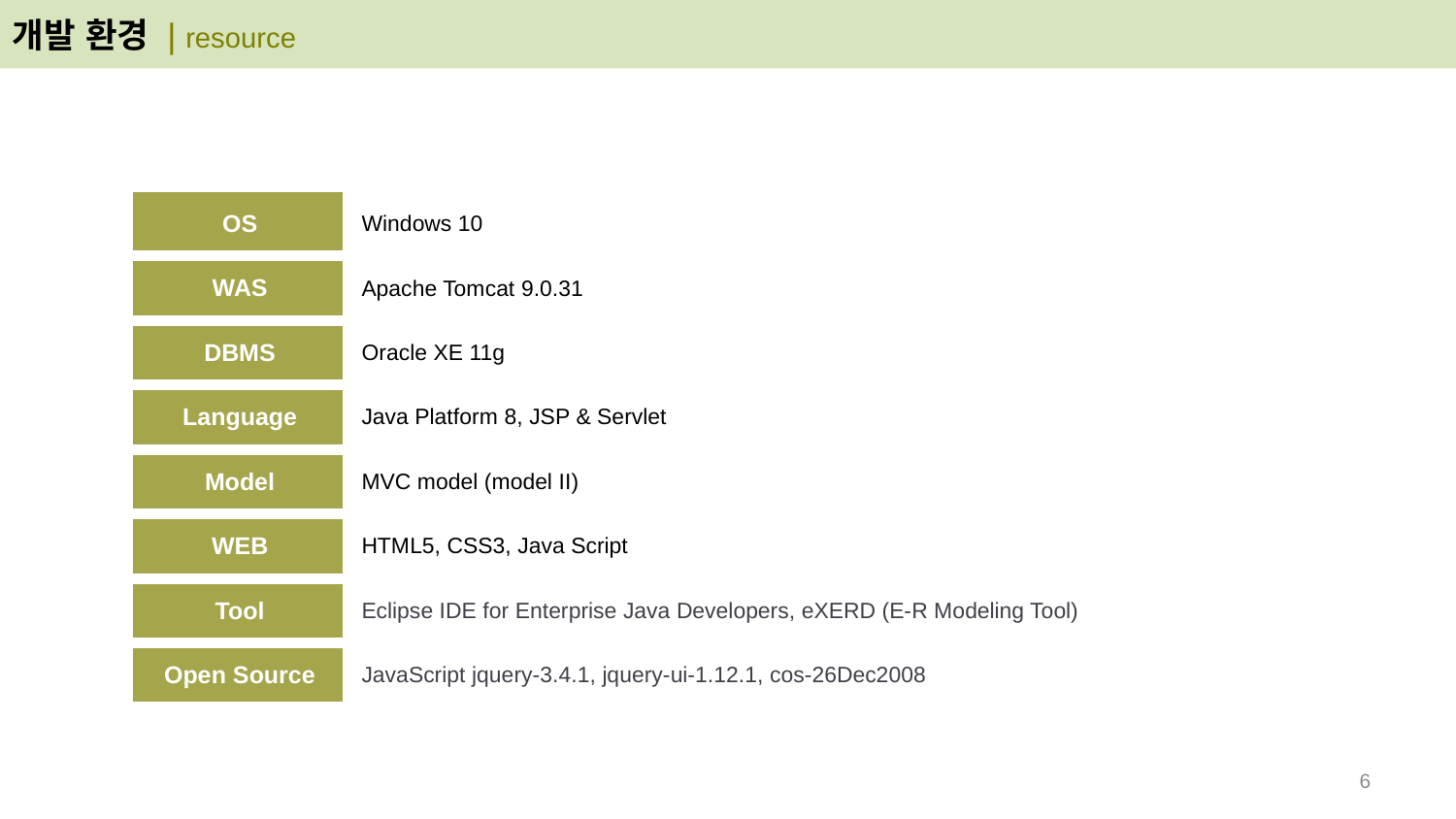

개발 환경 | resource
기준선(좌)
기준선(우)

기준선(상)
| OS | Windows 10 |
| --- | --- |
| WAS | Apache Tomcat 9.0.31 |
| DBMS | Oracle XE 11g |
| Language | Java Platform 8, JSP & Servlet |
| Model | MVC model (model II) |
| WEB | HTML5, CSS3, Java Script |
| Tool | Eclipse IDE for Enterprise Java Developers, eXERD (E-R Modeling Tool) |
| Open Source | JavaScript jquery-3.4.1, jquery-ui-1.12.1, cos-26Dec2008 |
기준선(하)
6